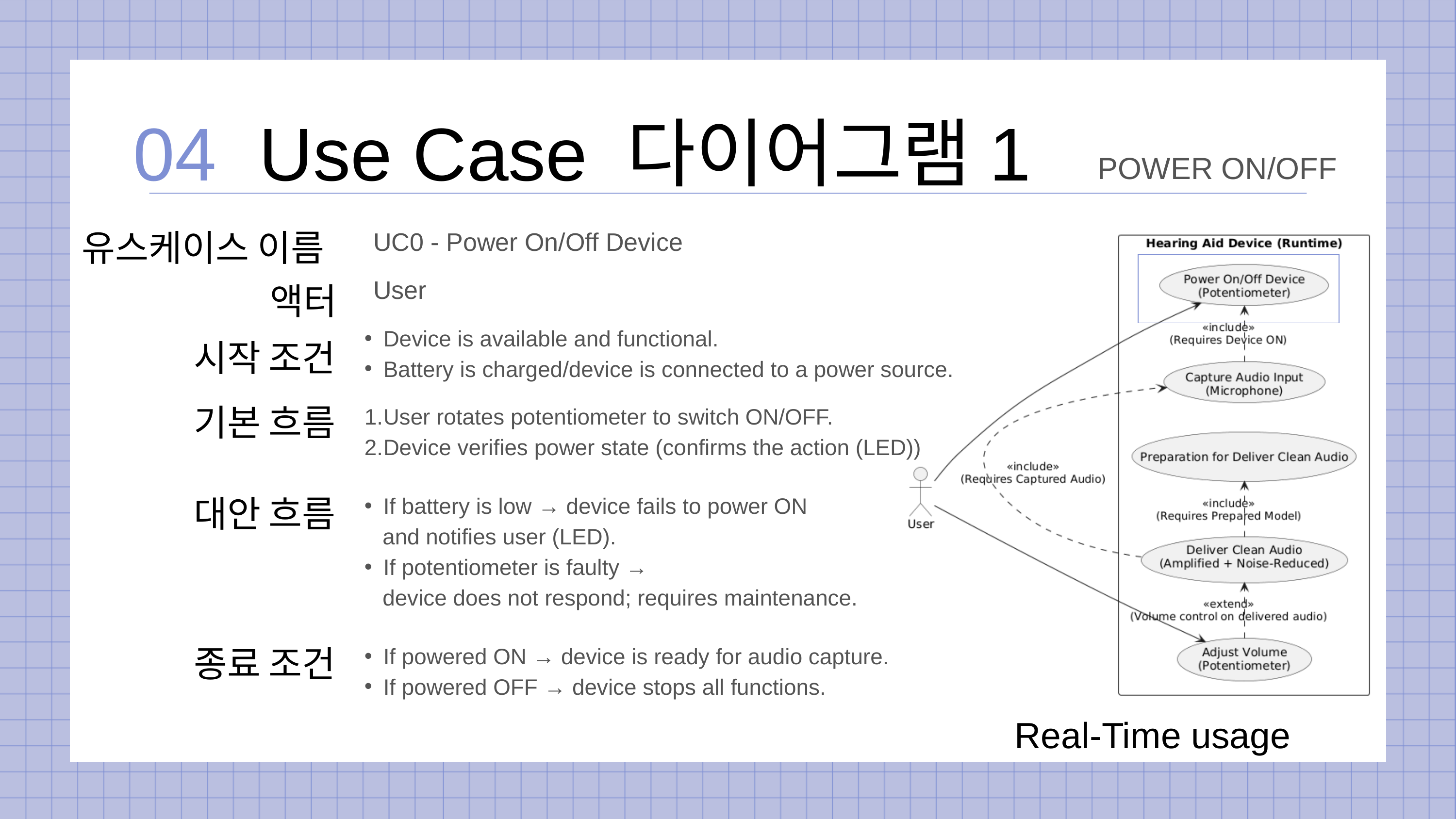

Use Case 다이어그램1
04
POWER ON/OFF

유스케이스 이름
UC0 - Power On/Off Device

액터
User
시작 조건
Device is available and functional.
Battery is charged/device is connected to a power source.
기본 흐름
User rotates potentiometer to switch ON/OFF.
Device verifies power state (confirms the action (LED))
대안 흐름
If battery is low → device fails to power ON
      and notifies user (LED).
If potentiometer is faulty →
      device does not respond; requires maintenance.
종료 조건
If powered ON → device is ready for audio capture.
If powered OFF → device stops all functions.
Real-Time usage